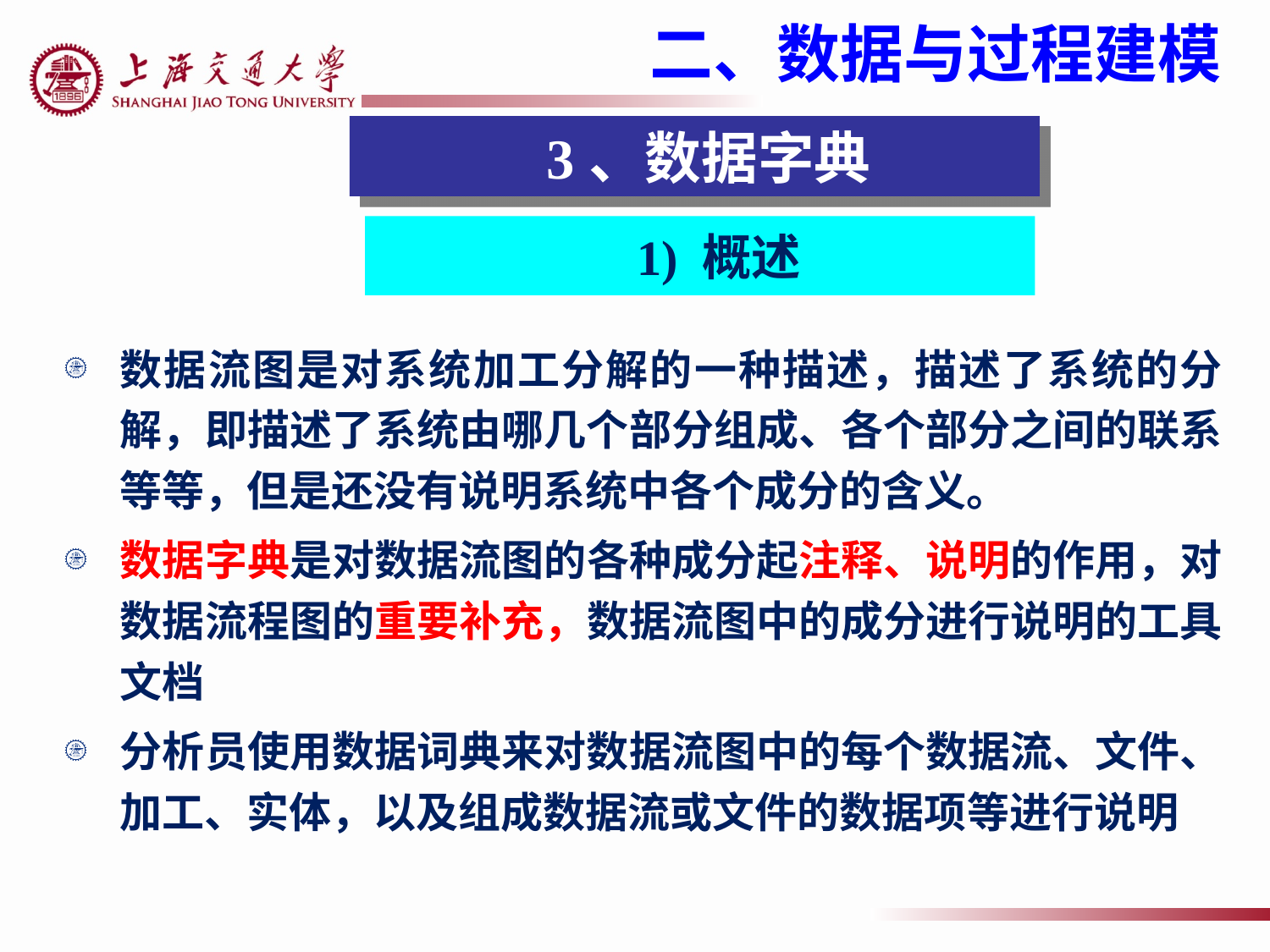

二、数据与过程建模
  3、数据字典
1) 概述
数据流图是对系统加工分解的一种描述，描述了系统的分解，即描述了系统由哪几个部分组成、各个部分之间的联系等等，但是还没有说明系统中各个成分的含义。
数据字典是对数据流图的各种成分起注释、说明的作用，对数据流程图的重要补充，数据流图中的成分进行说明的工具文档
分析员使用数据词典来对数据流图中的每个数据流、文件、加工、实体，以及组成数据流或文件的数据项等进行说明